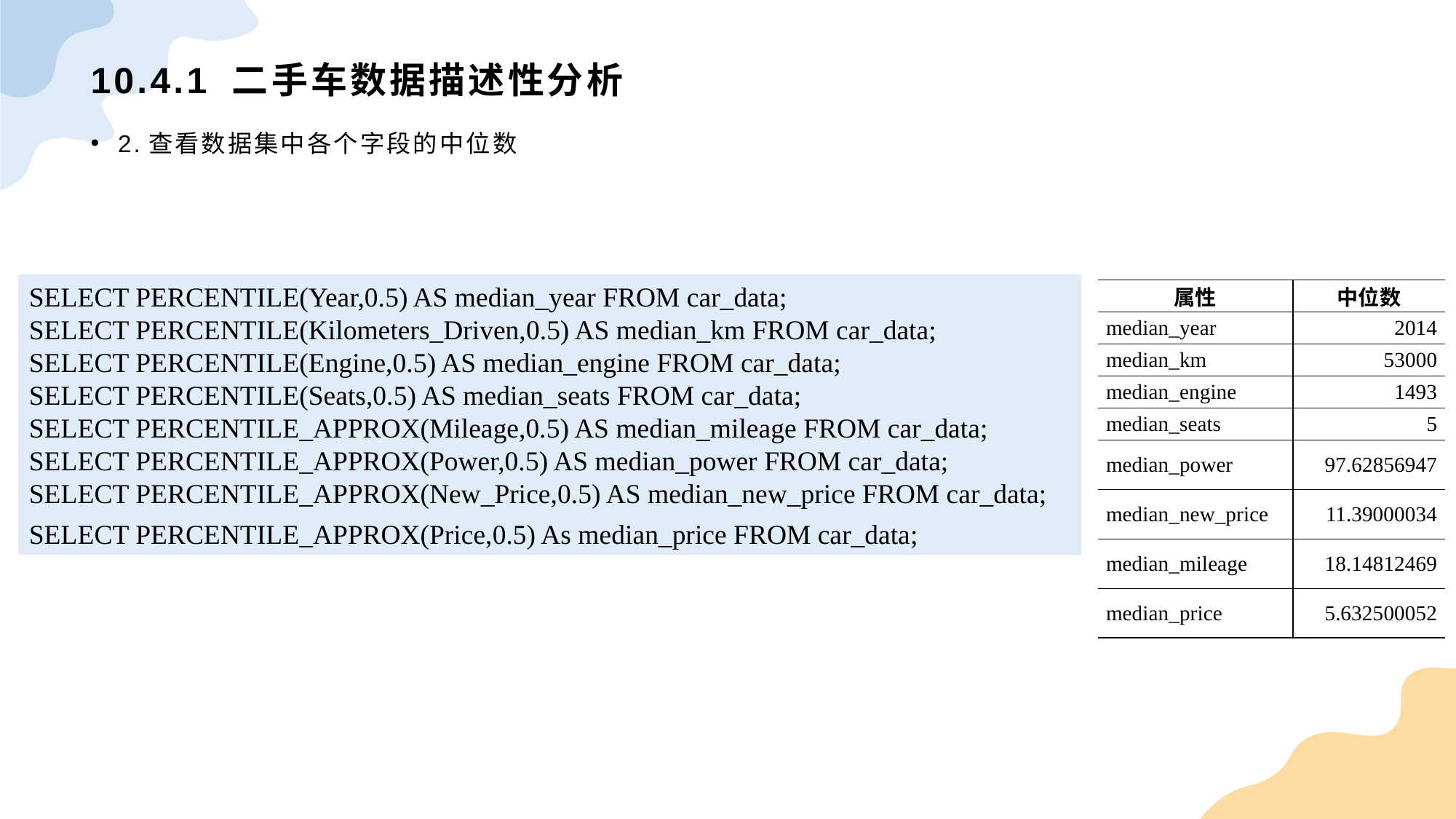

# 10.4.1 二手车数据描述性分析
2.查看数据集中各个字段的中位数
SELECT PERCENTILE(Year,0.5) AS median_year FROM car_data;SELECT PERCENTILE(Kilometers_Driven,0.5) AS median_km FROM car_data;SELECT PERCENTILE(Engine,0.5) AS median_engine FROM car_data;SELECT PERCENTILE(Seats,0.5) AS median_seats FROM car_data;SELECT PERCENTILE_APPROX(Mileage,0.5) AS median_mileage FROM car_data;SELECT PERCENTILE_APPROX(Power,0.5) AS median_power FROM car_data;SELECT PERCENTILE_APPROX(New_Price,0.5) AS median_new_price FROM car_data;SELECT PERCENTILE_APPROX(Price,0.5) As median_price FROM car_data;
| 属性 | 中位数 |
| --- | --- |
| median\_year | 2014 |
| median\_km | 53000 |
| median\_engine | 1493 |
| median\_seats | 5 |
| median\_power | 97.62856947 |
| median\_new\_price | 11.39000034 |
| median\_mileage | 18.14812469 |
| median\_price | 5.632500052 |